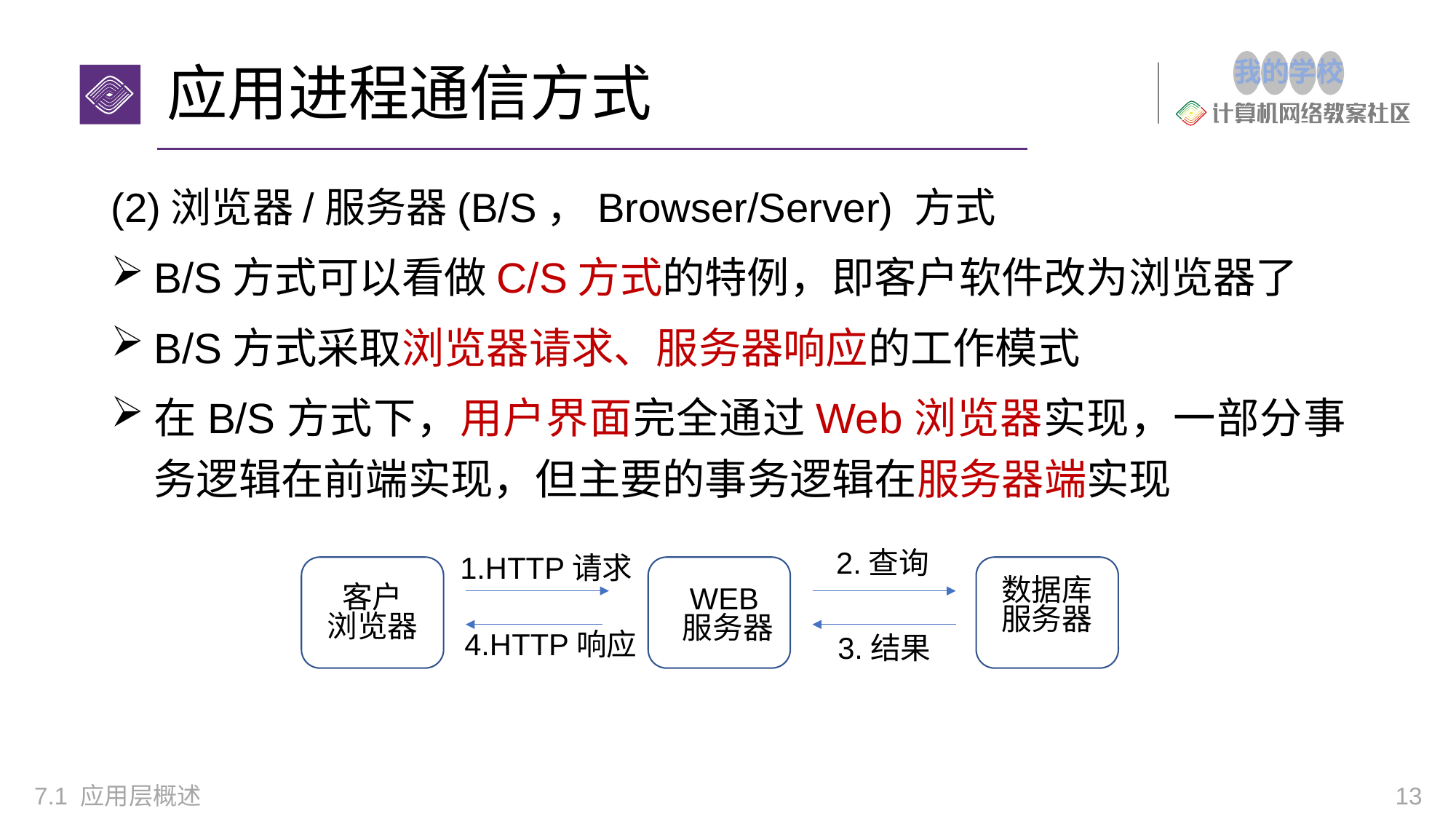

# 应用进程通信方式
(2)浏览器/服务器(B/S，Browser/Server) 方式
B/S方式可以看做C/S方式的特例，即客户软件改为浏览器了
B/S方式采取浏览器请求、服务器响应的工作模式
在B/S方式下，用户界面完全通过Web浏览器实现，一部分事务逻辑在前端实现，但主要的事务逻辑在服务器端实现
2.查询
1.HTTP请求

数据库服务器
客户
浏览器
WEB服务器
4.HTTP响应
3.结果
7.1 应用层概述
13